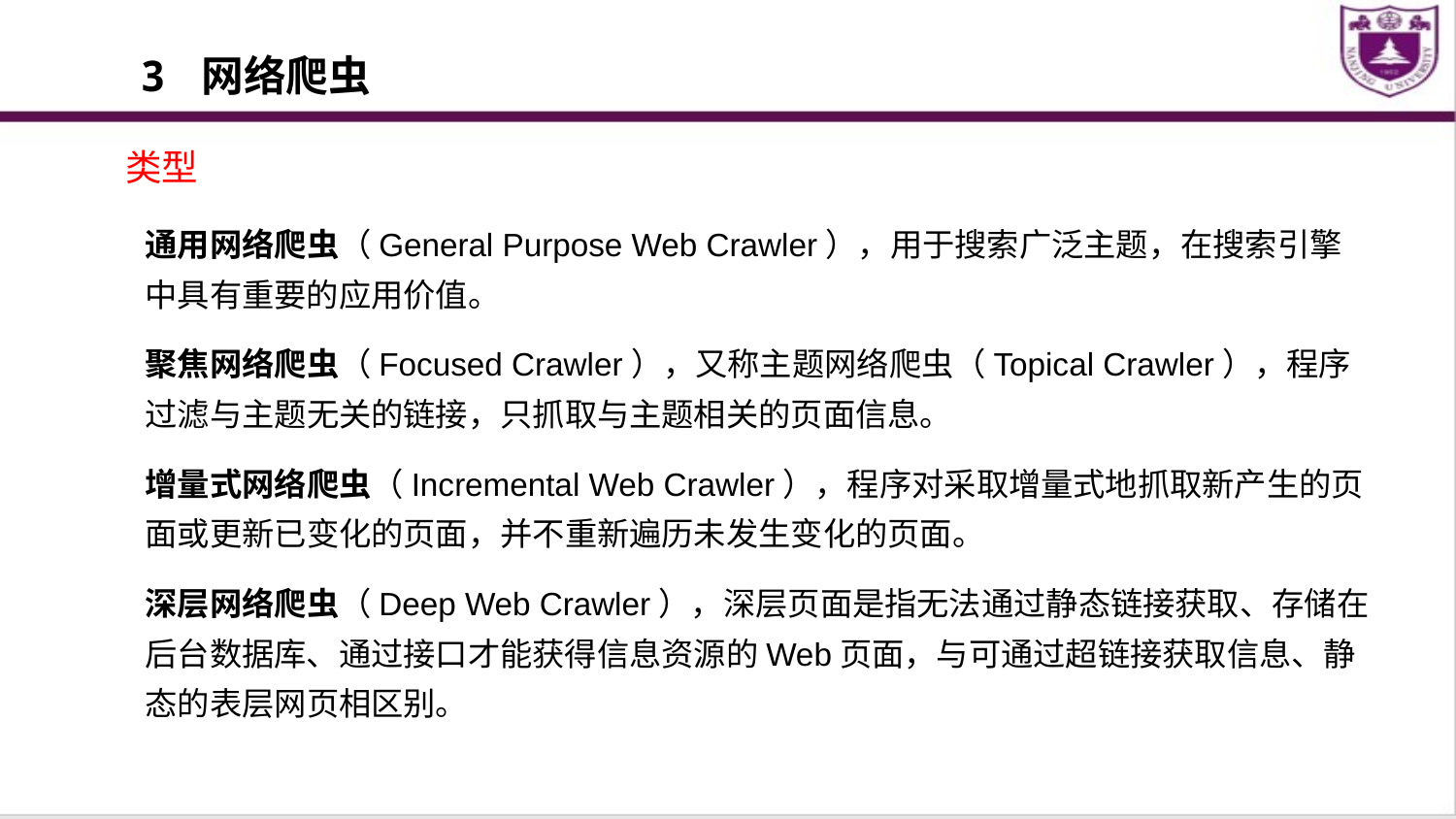

3 网络爬虫
  类型
通用网络爬虫（General Purpose Web Crawler），用于搜索广泛主题，在搜索引擎中具有重要的应用价值。

聚焦网络爬虫（Focused Crawler），又称主题网络爬虫（Topical Crawler），程序过滤与主题无关的链接，只抓取与主题相关的页面信息。

增量式网络爬虫（Incremental Web Crawler），程序对采取增量式地抓取新产生的页面或更新已变化的页面，并不重新遍历未发生变化的页面。

深层网络爬虫（Deep Web Crawler），深层页面是指无法通过静态链接获取、存储在后台数据库、通过接口才能获得信息资源的Web页面，与可通过超链接获取信息、静态的表层网页相区别。